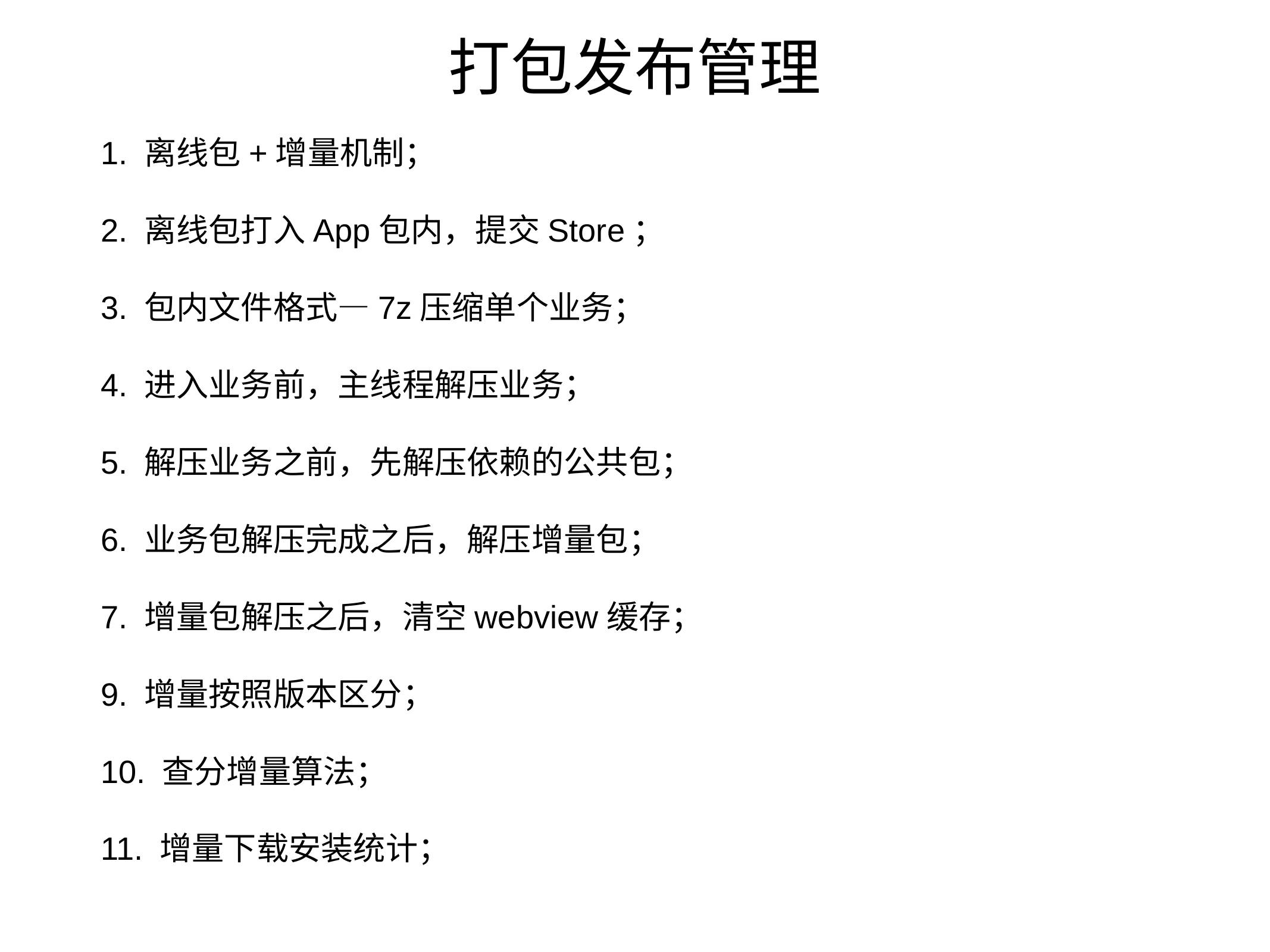

# 打包发布管理
1. 离线包+增量机制；

2. 离线包打入App包内，提交Store；

3. 包内文件格式—7z压缩单个业务；

4. 进入业务前，主线程解压业务；

5. 解压业务之前，先解压依赖的公共包；

6. 业务包解压完成之后，解压增量包；

7. 增量包解压之后，清空webview缓存；

9. 增量按照版本区分；

10. 查分增量算法；

11. 增量下载安装统计；